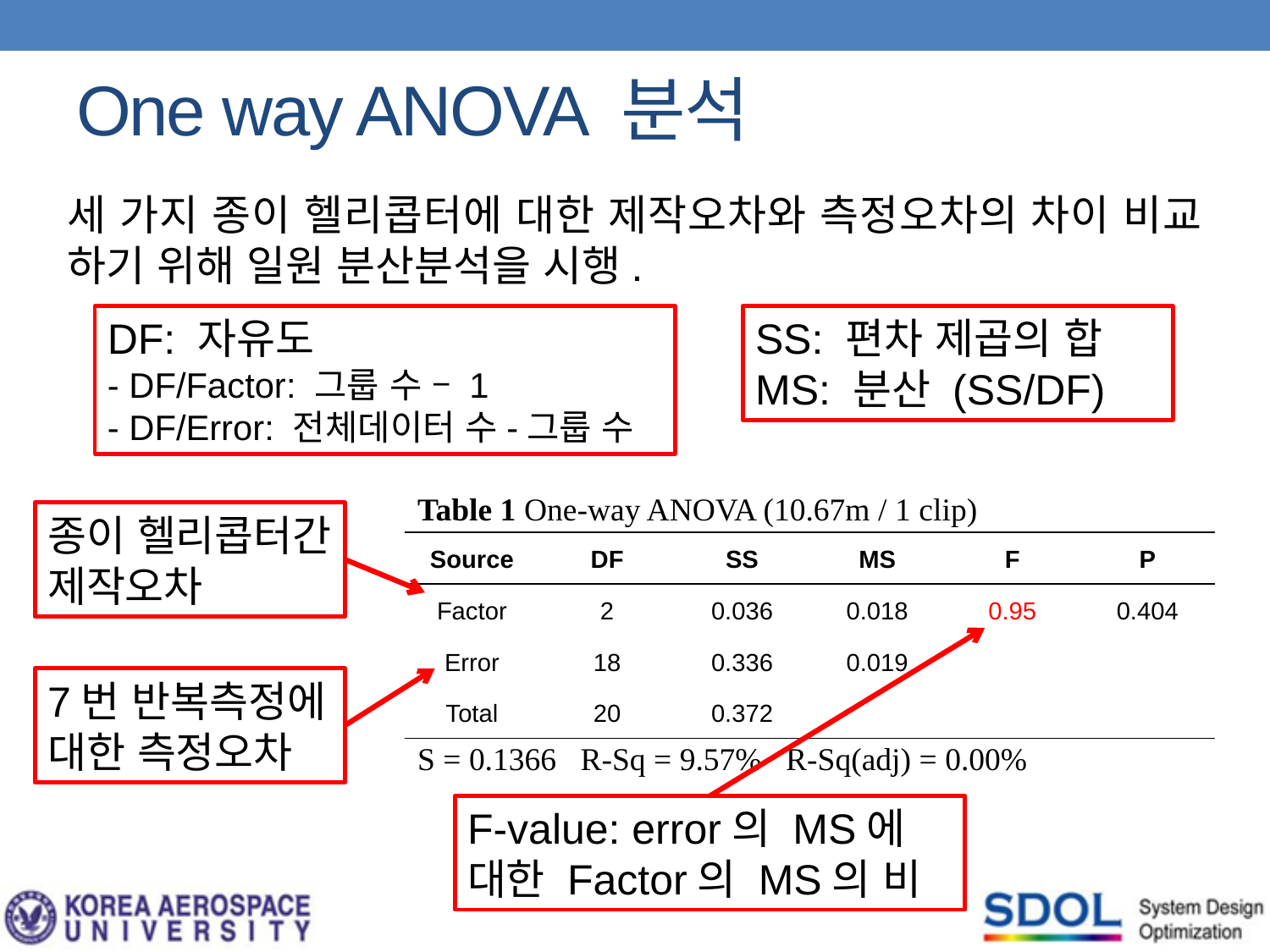

One way ANOVA 분석
세 가지 종이 헬리콥터에 대한 제작오차와 측정오차의 차이 비교 하기 위해 일원 분산분석을 시행.
DF: 자유도
- DF/Factor: 그룹 수 – 1
- DF/Error: 전체데이터 수-그룹 수
SS: 편차 제곱의 합
MS: 분산 (SS/DF)
Table 1 One-way ANOVA (10.67m / 1 clip)
종이 헬리콥터간 제작오차
| Source | DF | SS | MS | F | P |
| --- | --- | --- | --- | --- | --- |
| Factor | 2 | 0.036 | 0.018 | 0.95 | 0.404 |
| Error | 18 | 0.336 | 0.019 |  |  |
| Total | 20 | 0.372 |  |  |  |
7번 반복측정에 대한 측정오차
S = 0.1366   R-Sq = 9.57%   R-Sq(adj) = 0.00%
F-value: error의 MS에 대한 Factor의 MS의 비